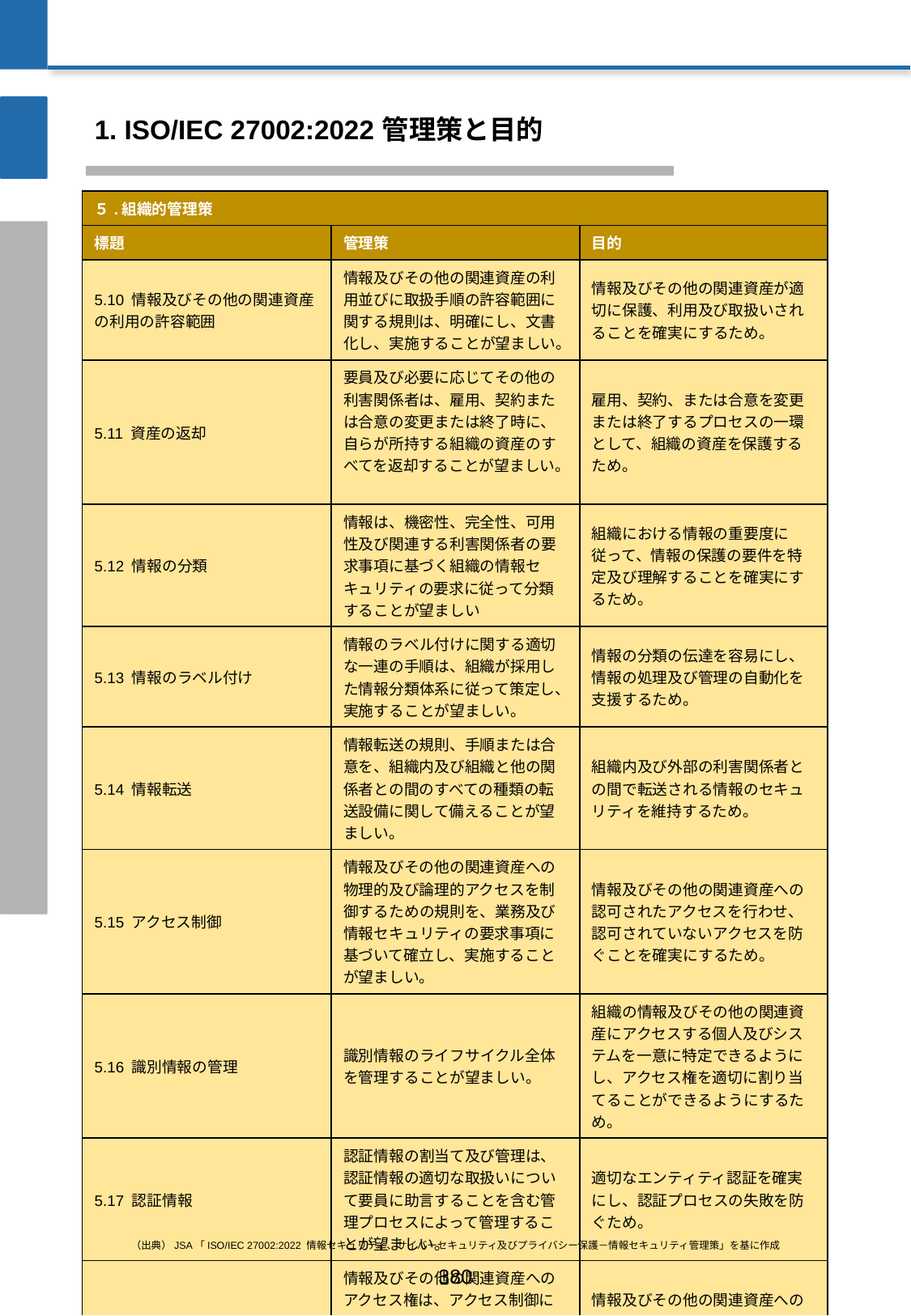

1. ISO/IEC 27002:2022 管理策と目的
| ５.組織的管理策 |  |  |
| --- | --- | --- |
| 標題 | 管理策 | 目的 |
| 5.10 情報及びその他の関連資産の利用の許容範囲 | 情報及びその他の関連資産の利用並びに取扱手順の許容範囲に関する規則は、明確にし、文書化し、実施することが望ましい。 | 情報及びその他の関連資産が適切に保護、利用及び取扱いされることを確実にするため。 |
| 5.11 資産の返却 | 要員及び必要に応じてその他の利害関係者は、雇用、契約または合意の変更または終了時に、自らが所持する組織の資産のすべてを返却することが望ましい。 | 雇用、契約、または合意を変更または終了するプロセスの一環として、組織の資産を保護するため。 |
| 5.12 情報の分類 | 情報は、機密性、完全性、可用性及び関連する利害関係者の要求事項に基づく組織の情報セキュリティの要求に従って分類することが望ましい | 組織における情報の重要度に従って、情報の保護の要件を特定及び理解することを確実にするため。 |
| 5.13 情報のラベル付け | 情報のラベル付けに関する適切な一連の手順は、組織が採用した情報分類体系に従って策定し、実施することが望ましい。 | 情報の分類の伝達を容易にし、情報の処理及び管理の自動化を支援するため。 |
| 5.14 情報転送 | 情報転送の規則、手順または合意を、組織内及び組織と他の関係者との間のすべての種類の転送設備に関して備えることが望ましい。 | 組織内及び外部の利害関係者との間で転送される情報のセキュリティを維持するため。 |
| 5.15 アクセス制御 | 情報及びその他の関連資産への物理的及び論理的アクセスを制御するための規則を、業務及び情報セキュリティの要求事項に基づいて確立し、実施することが望ましい。 | 情報及びその他の関連資産への認可されたアクセスを行わせ、認可されていないアクセスを防ぐことを確実にするため。 |
| 5.16 識別情報の管理 | 識別情報のライフサイクル全体を管理することが望ましい。 | 組織の情報及びその他の関連資産にアクセスする個人及びシステムを一意に特定できるようにし、アクセス権を適切に割り当てることができるようにするため。 |
| 5.17 認証情報 | 認証情報の割当て及び管理は、認証情報の適切な取扱いについて要員に助言することを含む管理プロセスによって管理することが望ましい。 | 適切なエンティティ認証を確実にし、認証プロセスの失敗を防ぐため。 |
| 5.18 アクセス権 | 情報及びその他の関連資産へのアクセス権は、アクセス制御に関する組織のトピック固有の個別方針及び規則に従って、提供、レビュー、変更及び削除することが望ましい。 | 情報及びその他の関連資産へのアクセスが、業務上の要求事項に従って定義及び認可されることを確実にするため。 |
（出典）JSA「ISO/IEC 27002:2022 情報セキュリティ、サイバーセキュリティ及びプライバシー保護－情報セキュリティ管理策」を基に作成
380